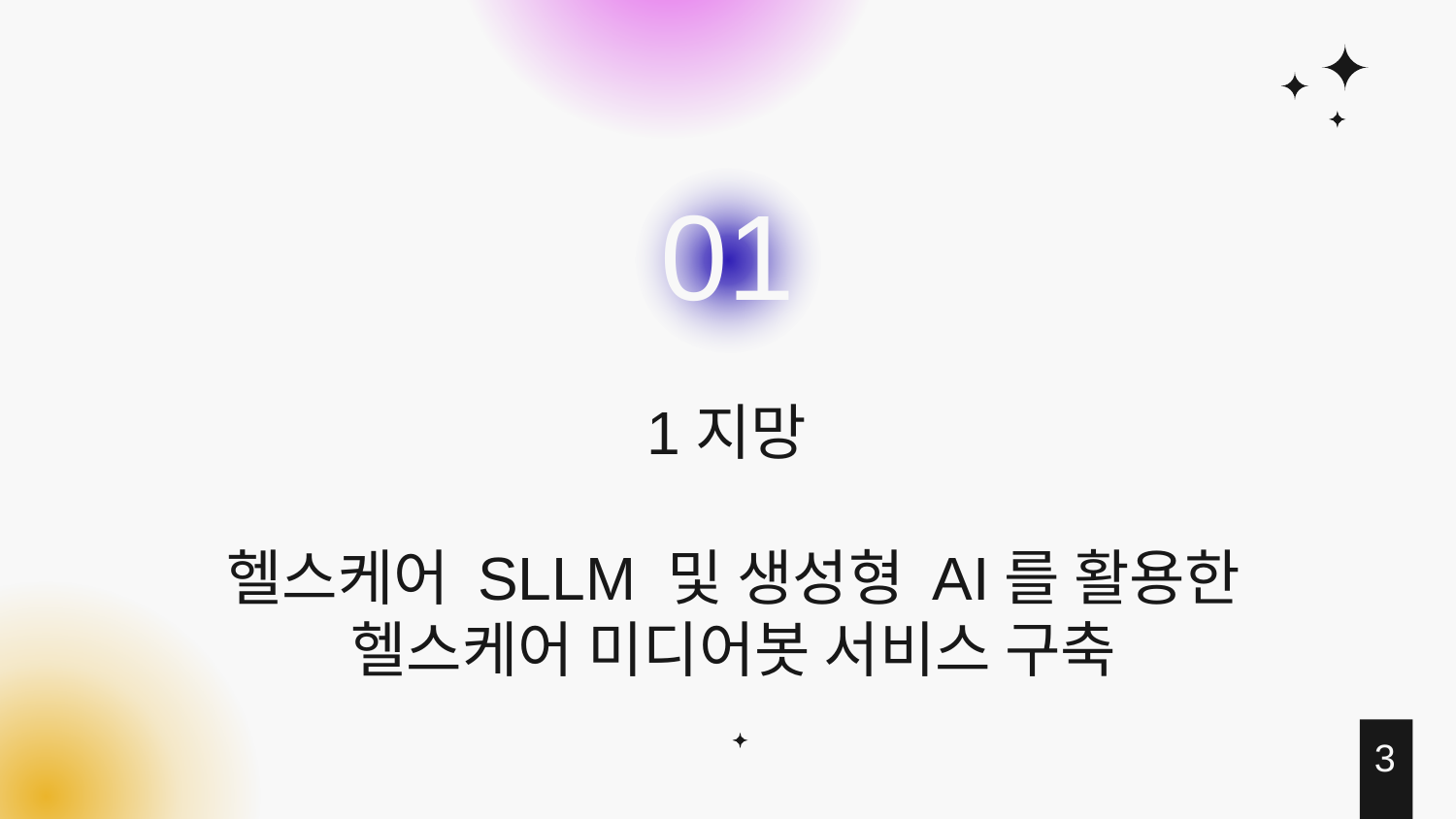

01

# 1지망

헬스케어 SLLM 및 생성형 AI를 활용한 헬스케어 미디어봇 서비스 구축

3